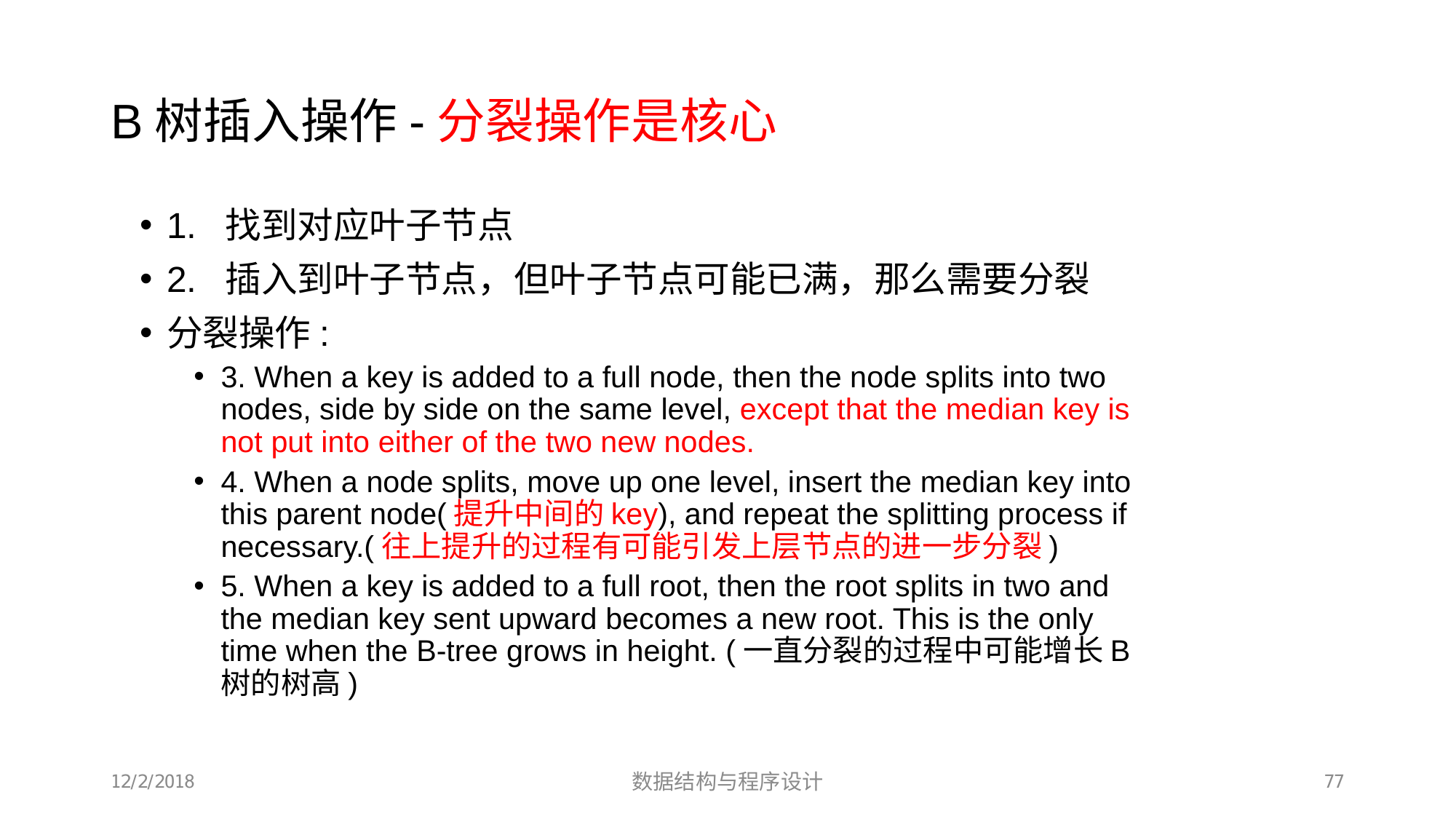

# B树插入操作-分裂操作是核心
1.  找到对应叶子节点
2.  插入到叶子节点，但叶子节点可能已满，那么需要分裂
分裂操作:
3. When a key is added to a full node, then the node splits into two nodes, side by side on the same level, except that the median key is not put into either of the two new nodes.
4. When a node splits, move up one level, insert the median key into this parent node(提升中间的key), and repeat the splitting process if necessary.(往上提升的过程有可能引发上层节点的进一步分裂)
5. When a key is added to a full root, then the root splits in two and the median key sent upward becomes a new root. This is the only time when the B-tree grows in height. (一直分裂的过程中可能增长B树的树高)
12/2/2018
数据结构与程序设计
77